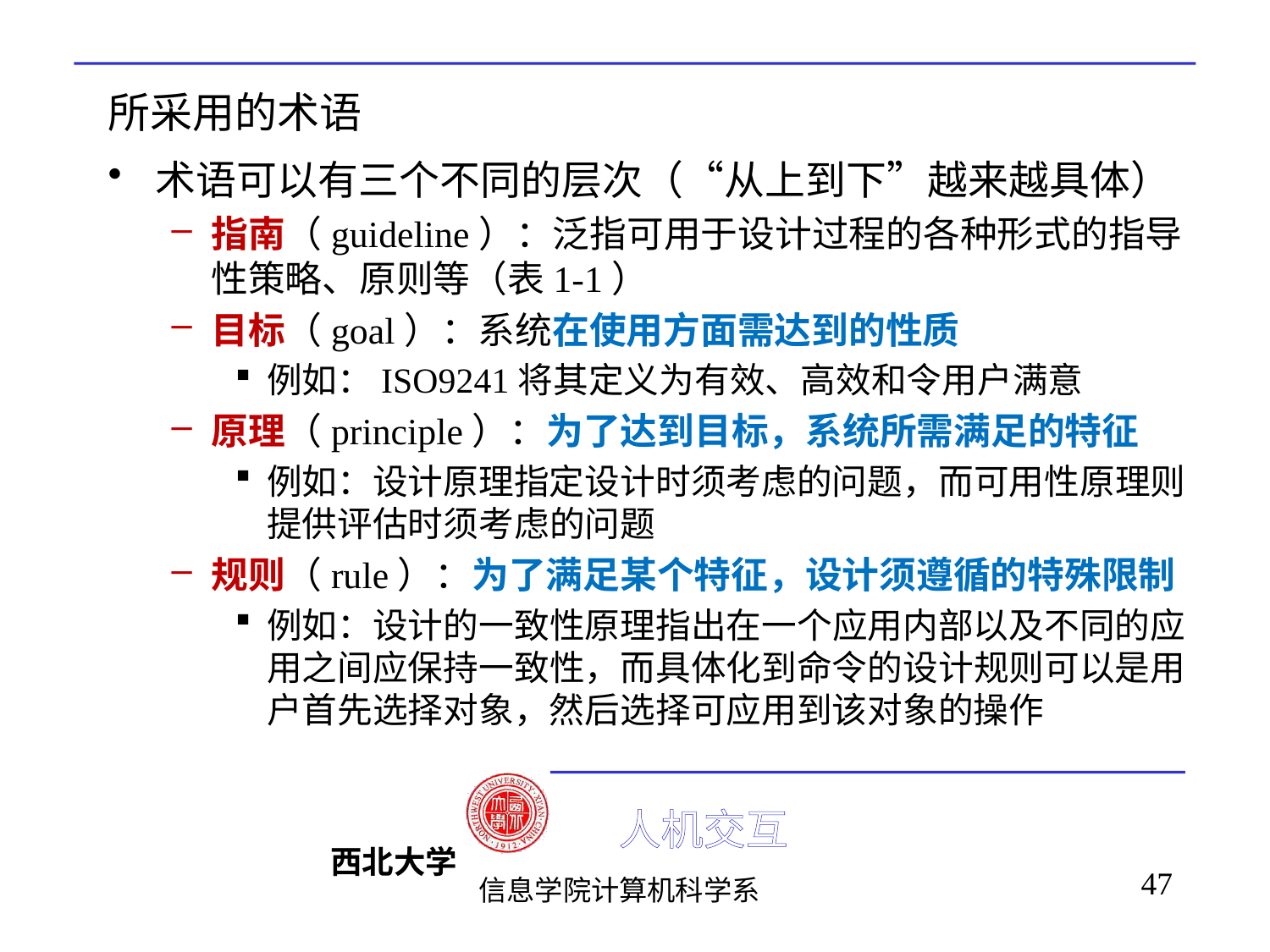

# 所采用的术语
术语可以有三个不同的层次（“从上到下”越来越具体）
指南（guideline）：泛指可用于设计过程的各种形式的指导性策略、原则等（表1-1）
目标（goal）：系统在使用方面需达到的性质
例如：ISO9241将其定义为有效、高效和令用户满意
原理（principle）：为了达到目标，系统所需满足的特征
例如：设计原理指定设计时须考虑的问题，而可用性原理则提供评估时须考虑的问题
规则（rule）：为了满足某个特征，设计须遵循的特殊限制
例如：设计的一致性原理指出在一个应用内部以及不同的应用之间应保持一致性，而具体化到命令的设计规则可以是用户首先选择对象，然后选择可应用到该对象的操作

47